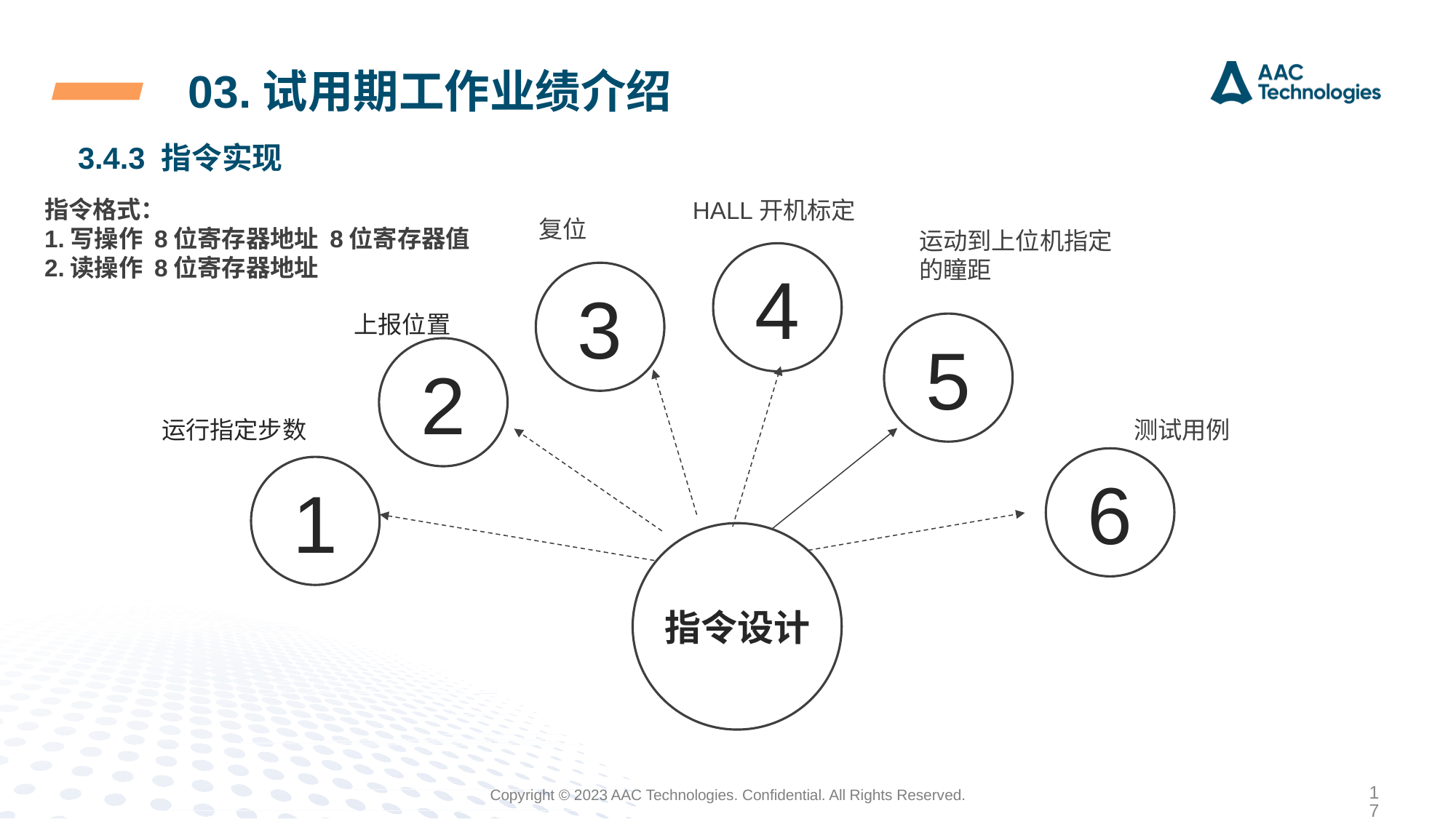

03.试用期工作业绩介绍
3.4.3 指令实现
HALL开机标定
指令格式：
1.写操作 8位寄存器地址 8位寄存器值
2.读操作 8位寄存器地址

复位
运动到上位机指定的瞳距
4
3
上报位置
5
2

运行指定步数
测试用例
6
1
指令设计
17